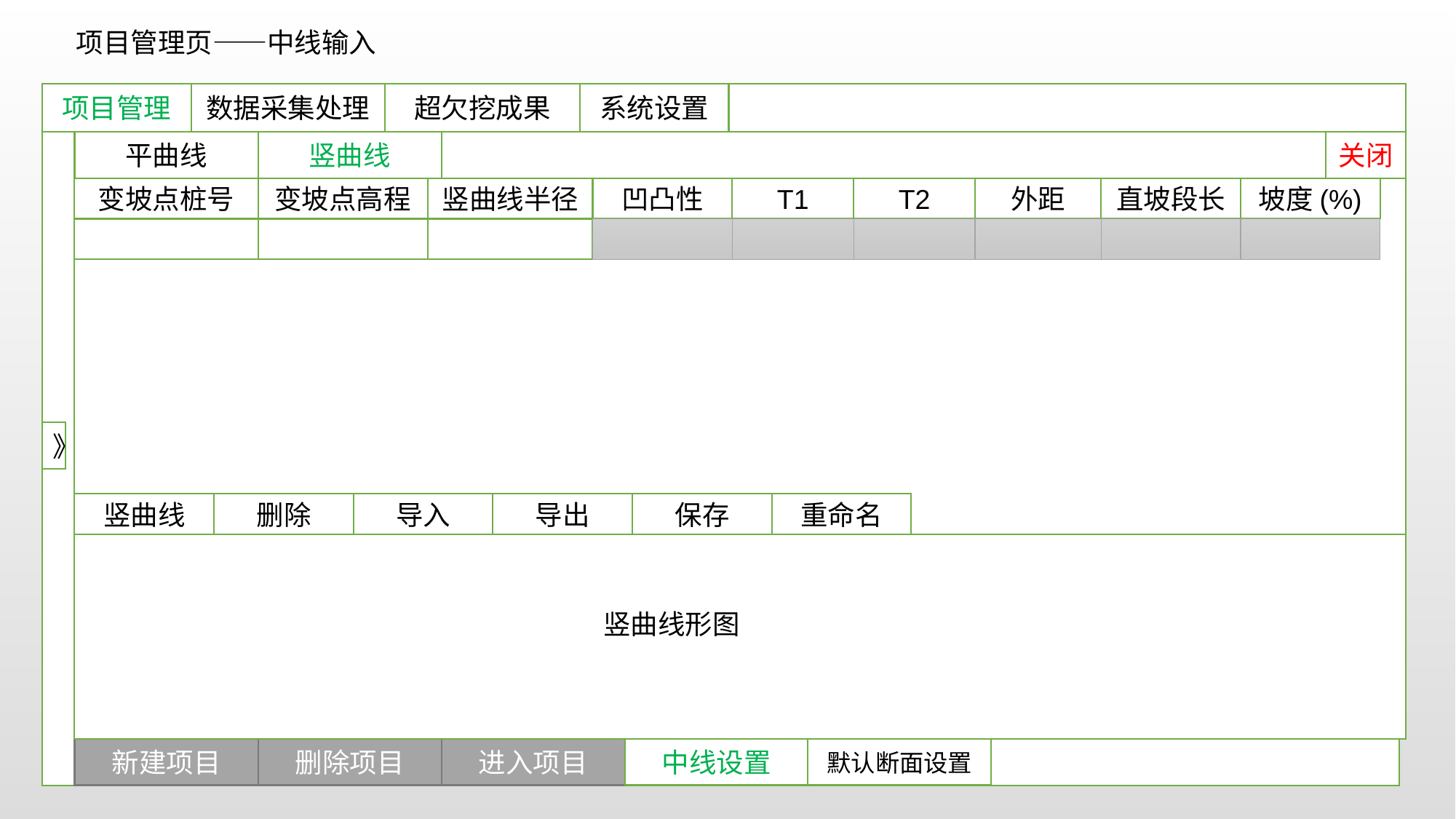

项目管理页——中线输入

项目管理
数据采集处理
超欠挖成果
系统设置
项目

平曲线
任务
竖曲线
中线
断面
创建时间
关闭

变坡点桩号
变坡点高程
竖曲线半径
凹凸性
T1
T2
外距
直坡段长
坡度(%)

》
竖曲线
删除
导入
导出
保存
重命名
竖曲线形图
新建项目
删除项目
进入项目
中线设置
默认断面设置